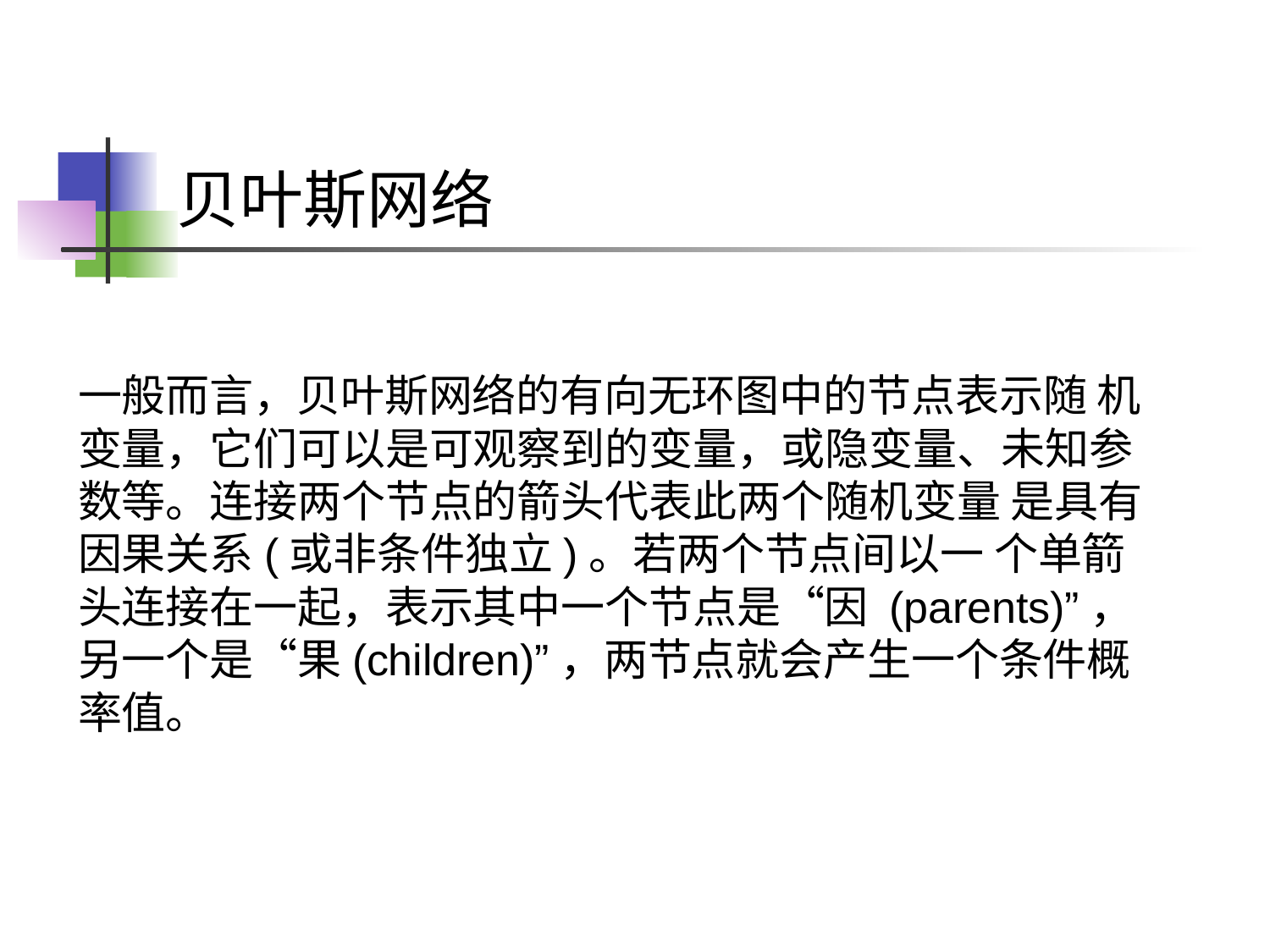

贝叶斯网络
一般而言，贝叶斯网络的有向无环图中的节点表示随 机变量，它们可以是可观察到的变量，或隐变量、未知参数等。连接两个节点的箭头代表此两个随机变量 是具有因果关系(或非条件独立)。若两个节点间以一 个单箭头连接在一起，表示其中一个节点是“因 (parents)”，另一个是“果(children)”，两节点就会产生一个条件概率值。